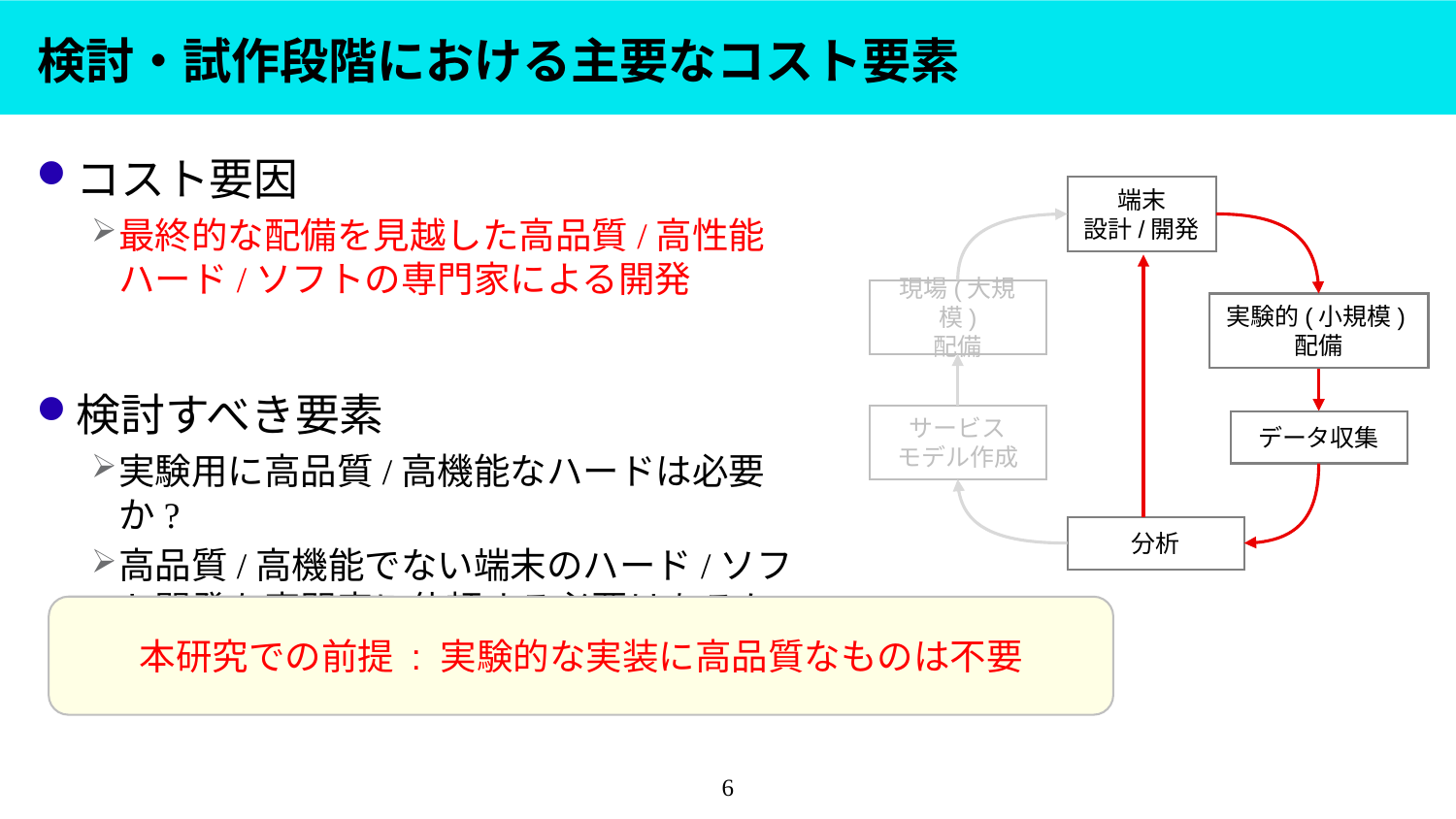

# 検討・試作段階における主要なコスト要素
コスト要因
最終的な配備を見越した高品質/高性能ハード/ソフトの専門家による開発

検討すべき要素
実験用に高品質/高機能なハードは必要か?
高品質/高機能でない端末のハード/ソフト開発を専門家に依頼する必要はあるか?
端末
設計/開発
現場(大規模)
配備
実験的(小規模)配備
サービス
モデル作成
データ収集
分析
本研究での前提 : 実験的な実装に高品質なものは不要
6